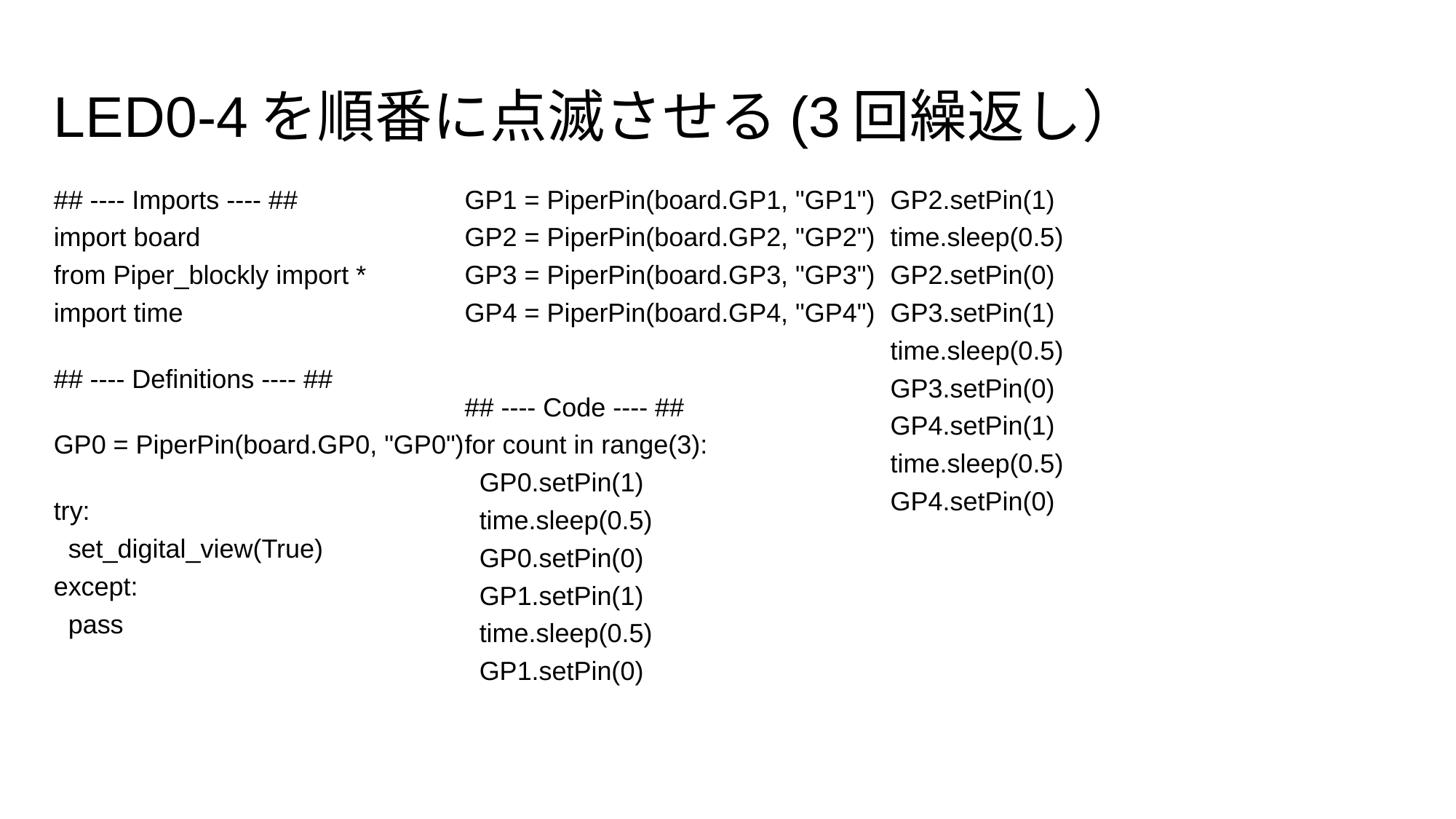

# LED0-4を順番に点滅させる(3回繰返し）
## ---- Imports ---- ##
import board
from Piper_blockly import *
import time
## ---- Definitions ---- ##
GP0 = PiperPin(board.GP0, "GP0")
try:
  set_digital_view(True)
except:
  pass
GP1 = PiperPin(board.GP1, "GP1")
GP2 = PiperPin(board.GP2, "GP2")
GP3 = PiperPin(board.GP3, "GP3")
GP4 = PiperPin(board.GP4, "GP4")
## ---- Code ---- ##
for count in range(3):
  GP0.setPin(1)
  time.sleep(0.5)
  GP0.setPin(0)
  GP1.setPin(1)
  time.sleep(0.5)
  GP1.setPin(0)
  GP2.setPin(1)
  time.sleep(0.5)
  GP2.setPin(0)
  GP3.setPin(1)
  time.sleep(0.5)
  GP3.setPin(0)
  GP4.setPin(1)
  time.sleep(0.5)
  GP4.setPin(0)